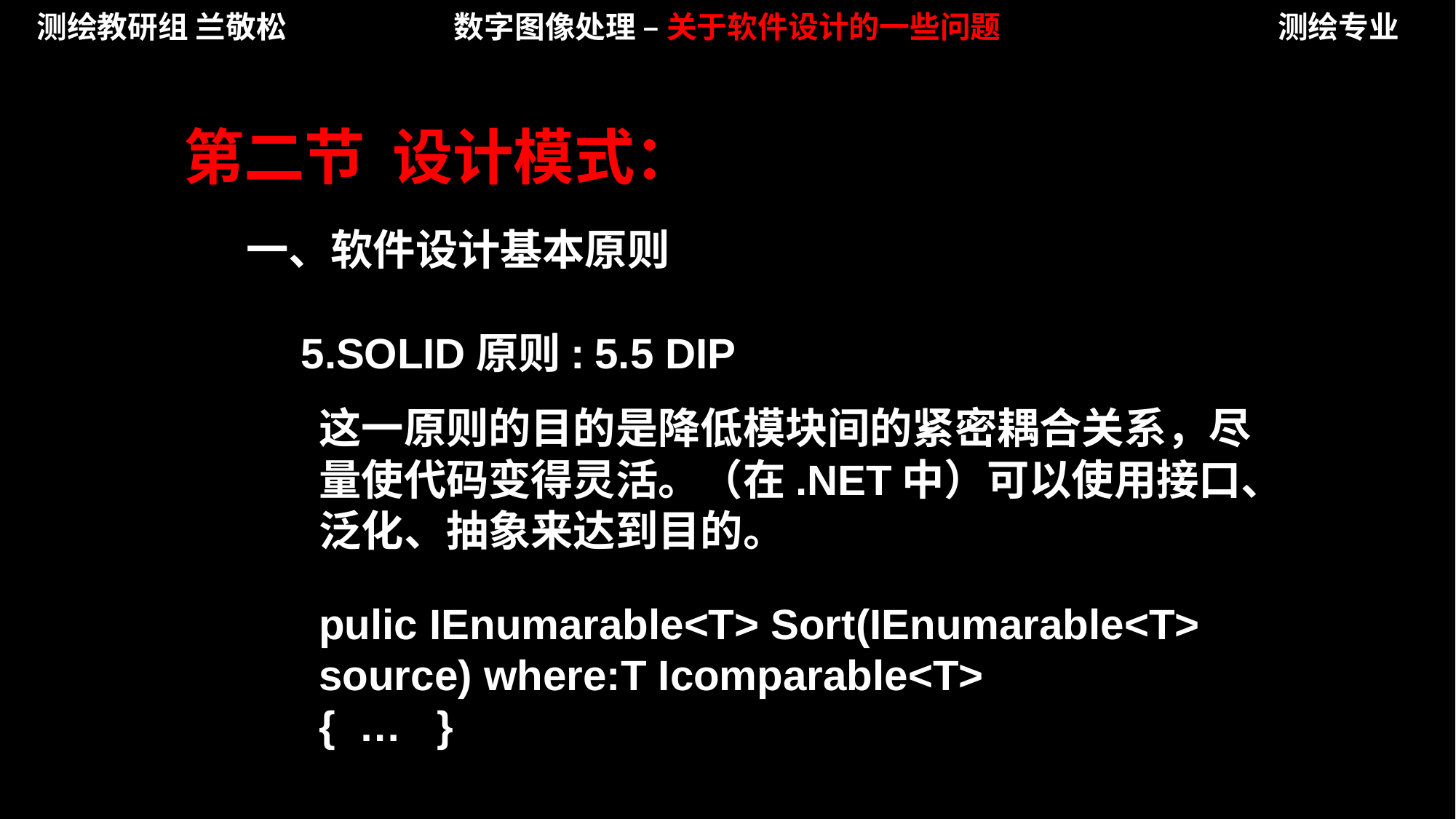

测绘教研组 兰敬松
数字图像处理 – 关于软件设计的一些问题
测绘专业
第二节  设计模式：
一、软件设计基本原则
5.SOLID原则:
5.5 DIP
这一原则的目的是降低模块间的紧密耦合关系，尽量使代码变得灵活。（在.NET中）可以使用接口、泛化、抽象来达到目的。
pulic IEnumarable<T> Sort(IEnumarable<T> source) where:T Icomparable<T>
{  …   }